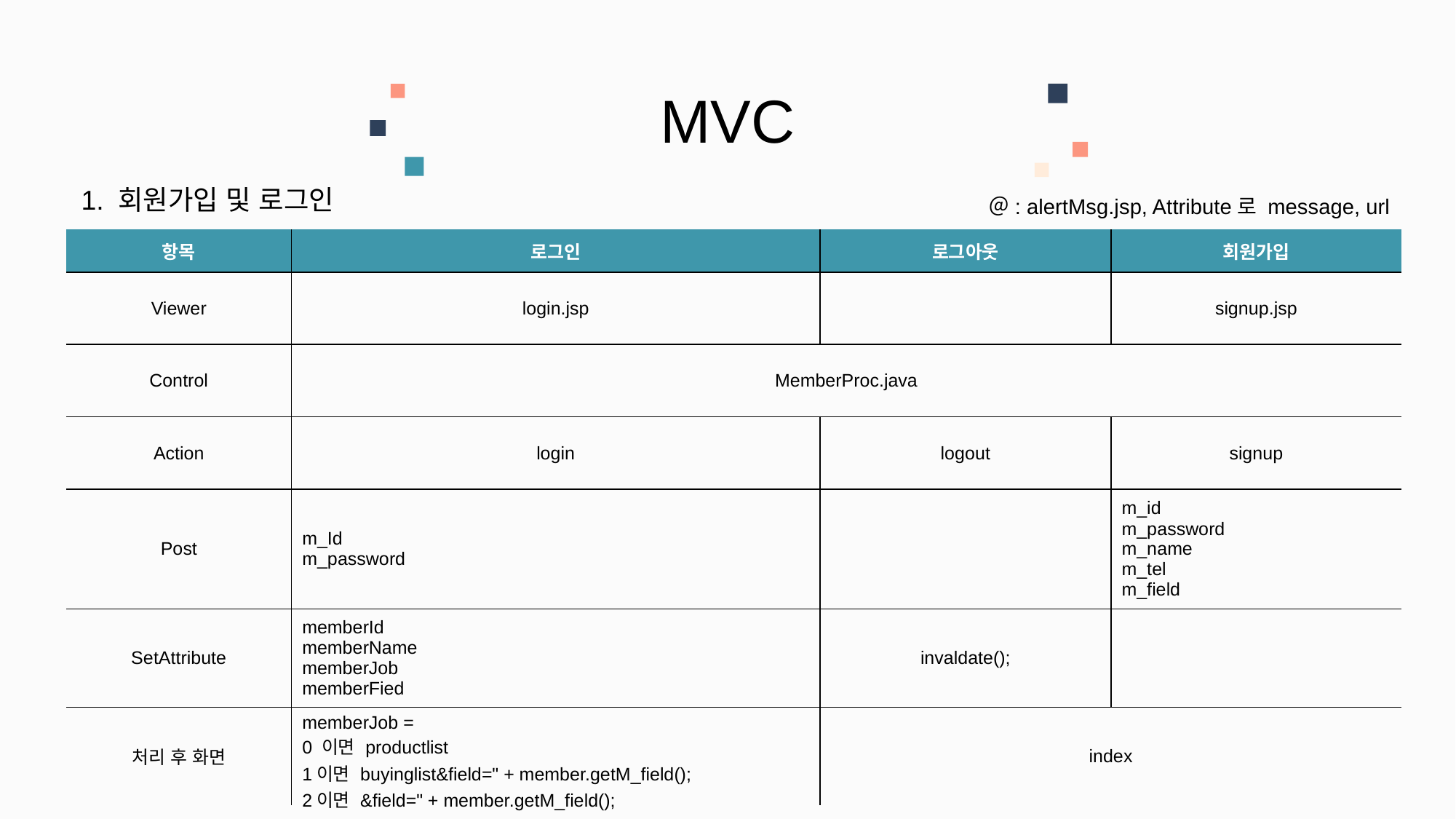

MVC

1. 회원가입 및 로그인
＠: alertMsg.jsp, Attribute로 message, url
| 항목 | 로그인 | 로그아웃 | 회원가입 |
| --- | --- | --- | --- |
| Viewer | login.jsp |  | signup.jsp |
| Control | MemberProc.java |  |  |
| Action | login | logout | signup |
| Post | m\_Id m\_password |  | m\_id m\_password m\_name m\_tel m\_field |
| SetAttribute | memberId memberName memberJob memberFied | invaldate(); |  |
| 처리 후 화면 | memberJob = 0 이면 productlist 1이면 buyinglist&field=" + member.getM\_field(); 2이면 &field=" + member.getM\_field(); | index |  |